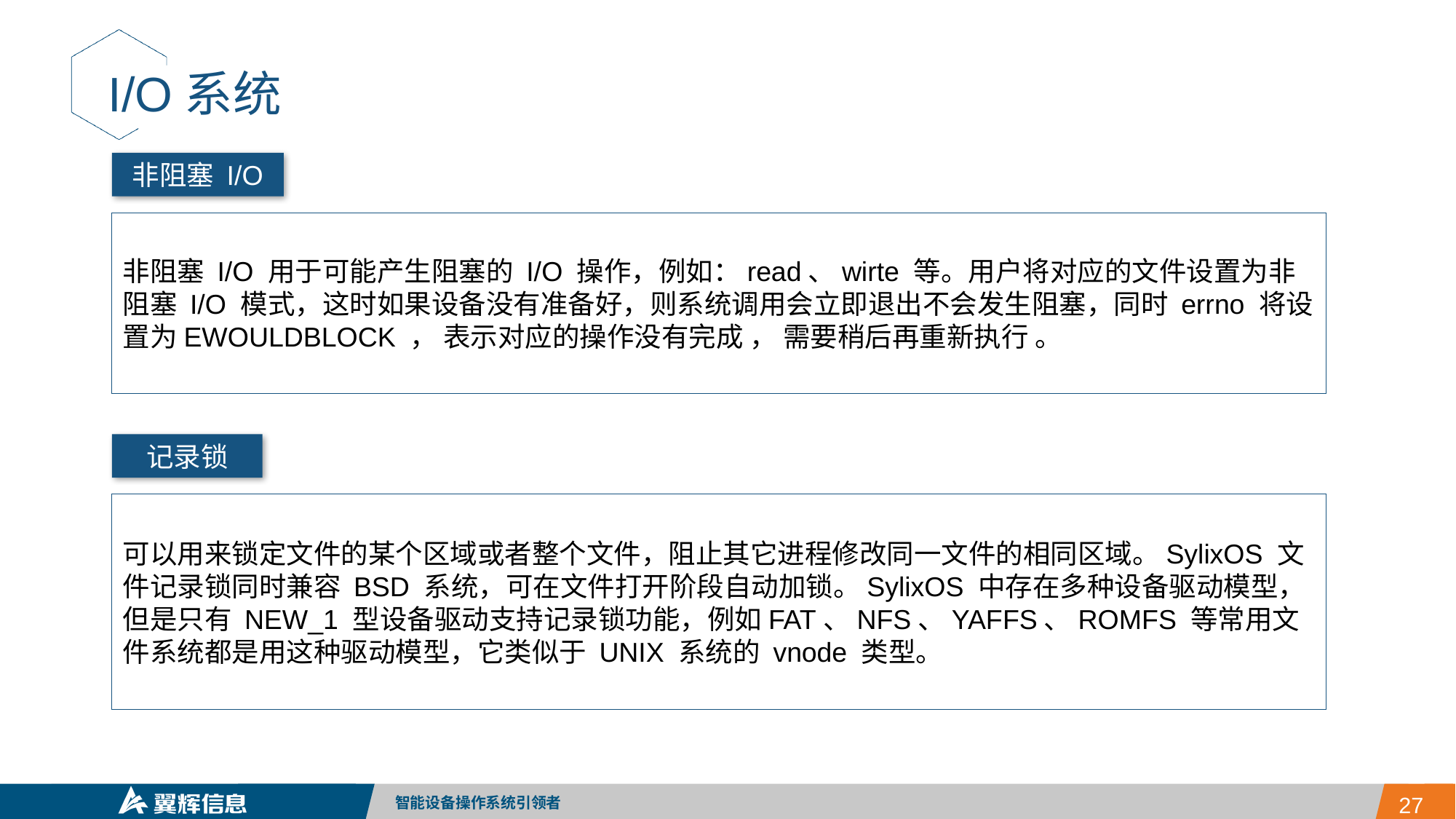

I/O系统
非阻塞 I/O
高级 I/O
POSIX 系统高级 I/O 是针对标准 I/O 的不足进行设计的。高级 I/O 包括这些功能
非阻塞 I/O
记录锁
I/O 多路复用
存储器 I/O 映射
非阻塞 I/O 用于可能产生阻塞的 I/O 操作，例如：read、wirte 等。用户将对应的文件设置为非阻塞 I/O 模式，这时如果设备没有准备好，则系统调用会立即退出不会发生阻塞，同时 errno 将设置为EWOULDBLOCK ， 表示对应的操作没有完成 ， 需要稍后再重新执行 。
记录锁
可以用来锁定文件的某个区域或者整个文件，阻止其它进程修改同一文件的相同区域。SylixOS 文件记录锁同时兼容 BSD 系统，可在文件打开阶段自动加锁。SylixOS 中存在多种设备驱动模型，但是只有 NEW_1 型设备驱动支持记录锁功能，例如FAT、NFS、YAFFS、ROMFS 等常用文件系统都是用这种驱动模型，它类似于 UNIX 系统的 vnode 类型。